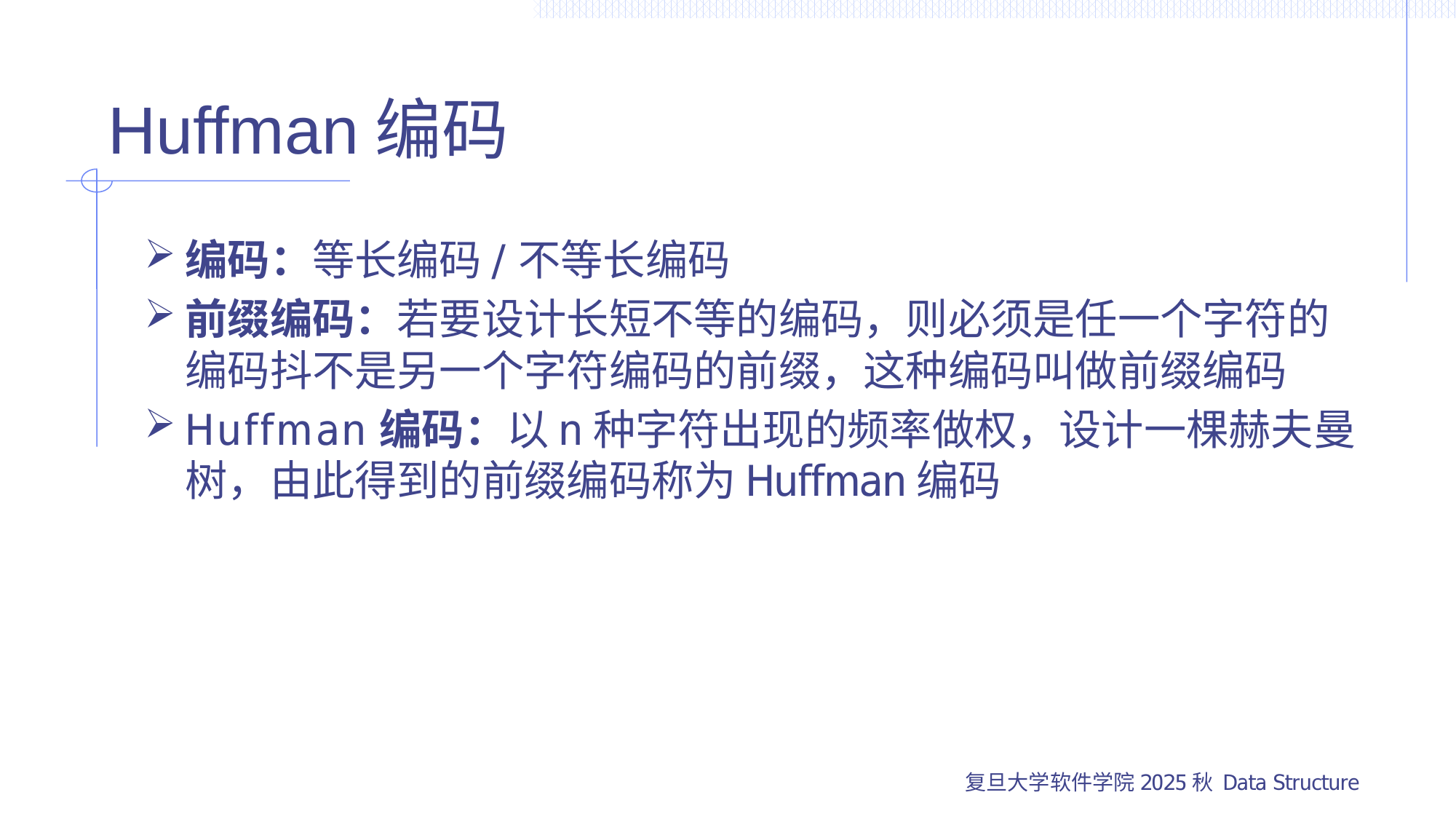

# Huffman编码
编码：等长编码/不等长编码
前缀编码：若要设计长短不等的编码，则必须是任一个字符的编码抖不是另一个字符编码的前缀，这种编码叫做前缀编码
Huffman编码：以n种字符出现的频率做权，设计一棵赫夫曼树，由此得到的前缀编码称为Huffman编码